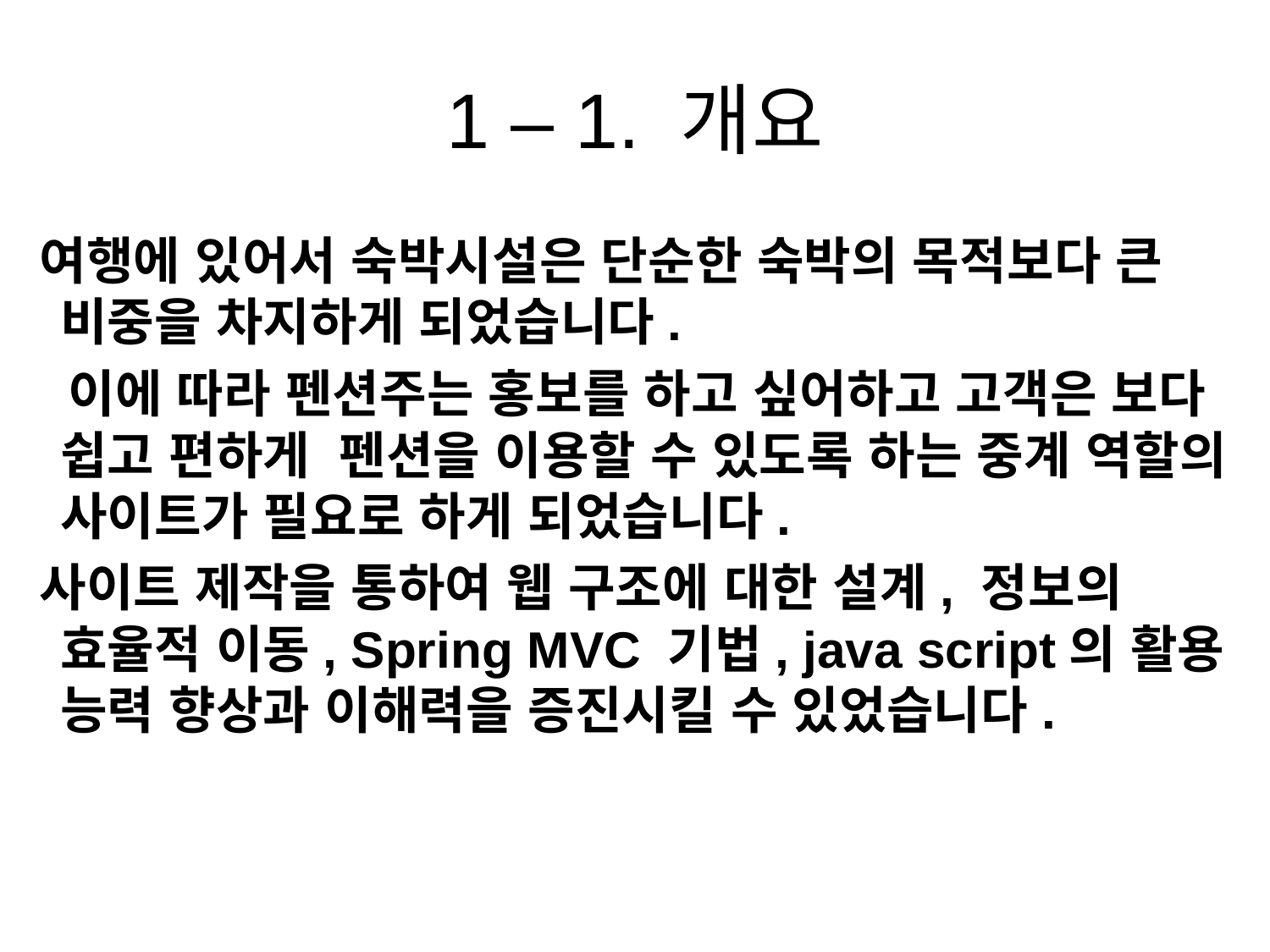

# 1 – 1. 개요
 여행에 있어서 숙박시설은 단순한 숙박의 목적보다 큰 비중을 차지하게 되었습니다.
   이에 따라 펜션주는 홍보를 하고 싶어하고 고객은 보다 쉽고 편하게  펜션을 이용할 수 있도록 하는 중계 역할의 사이트가 필요로 하게 되었습니다.
 사이트 제작을 통하여 웹 구조에 대한 설계, 정보의 효율적 이동, Spring MVC 기법, java script의 활용 능력 향상과 이해력을 증진시킬 수 있었습니다.